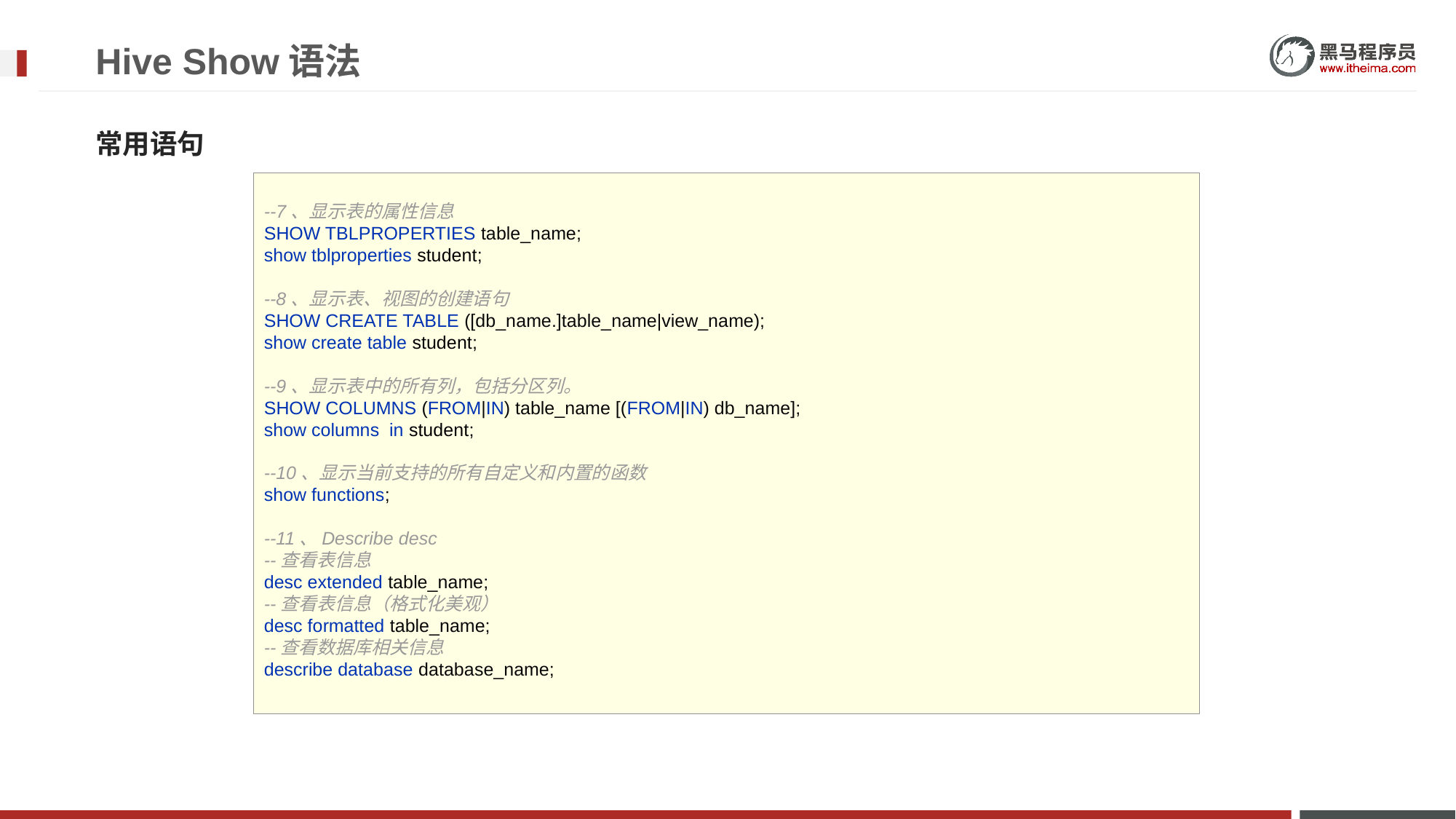

# Hive Show语法
常用语句
--7、显示表的属性信息
SHOW TBLPROPERTIES table_name;
show tblproperties student;
--8、显示表、视图的创建语句
SHOW CREATE TABLE ([db_name.]table_name|view_name);
show create table student;
--9、显示表中的所有列，包括分区列。
SHOW COLUMNS (FROM|IN) table_name [(FROM|IN) db_name];
show columns  in student;
--10、显示当前支持的所有自定义和内置的函数
show functions;
--11、Describe desc
--查看表信息
desc extended table_name;
--查看表信息（格式化美观）
desc formatted table_name;
--查看数据库相关信息
describe database database_name;